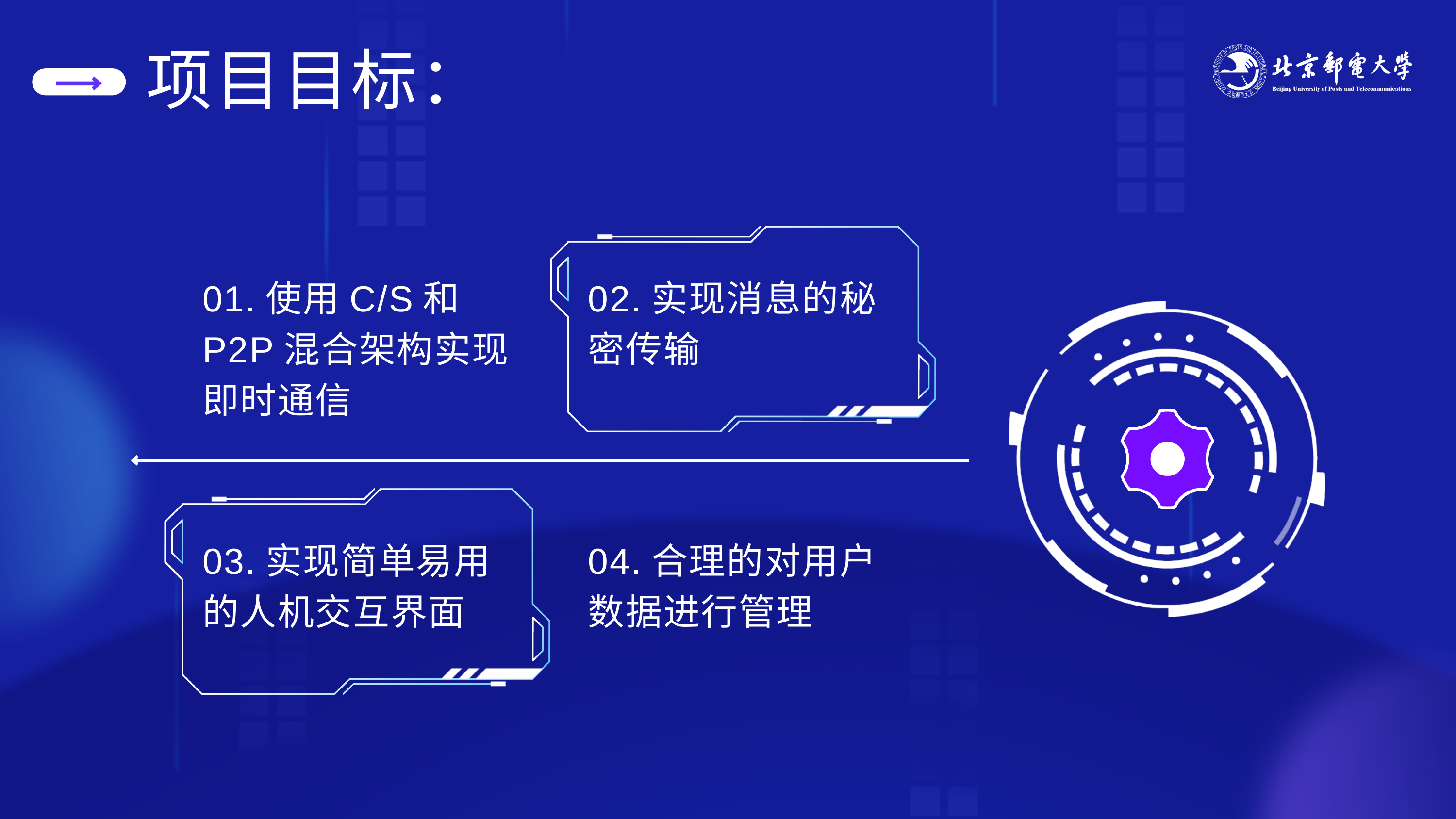

项目目标：

01.使用C/S和P2P混合架构实现即时通信
02.实现消息的秘密传输

03.实现简单易用的人机交互界面
04.合理的对用户数据进行管理